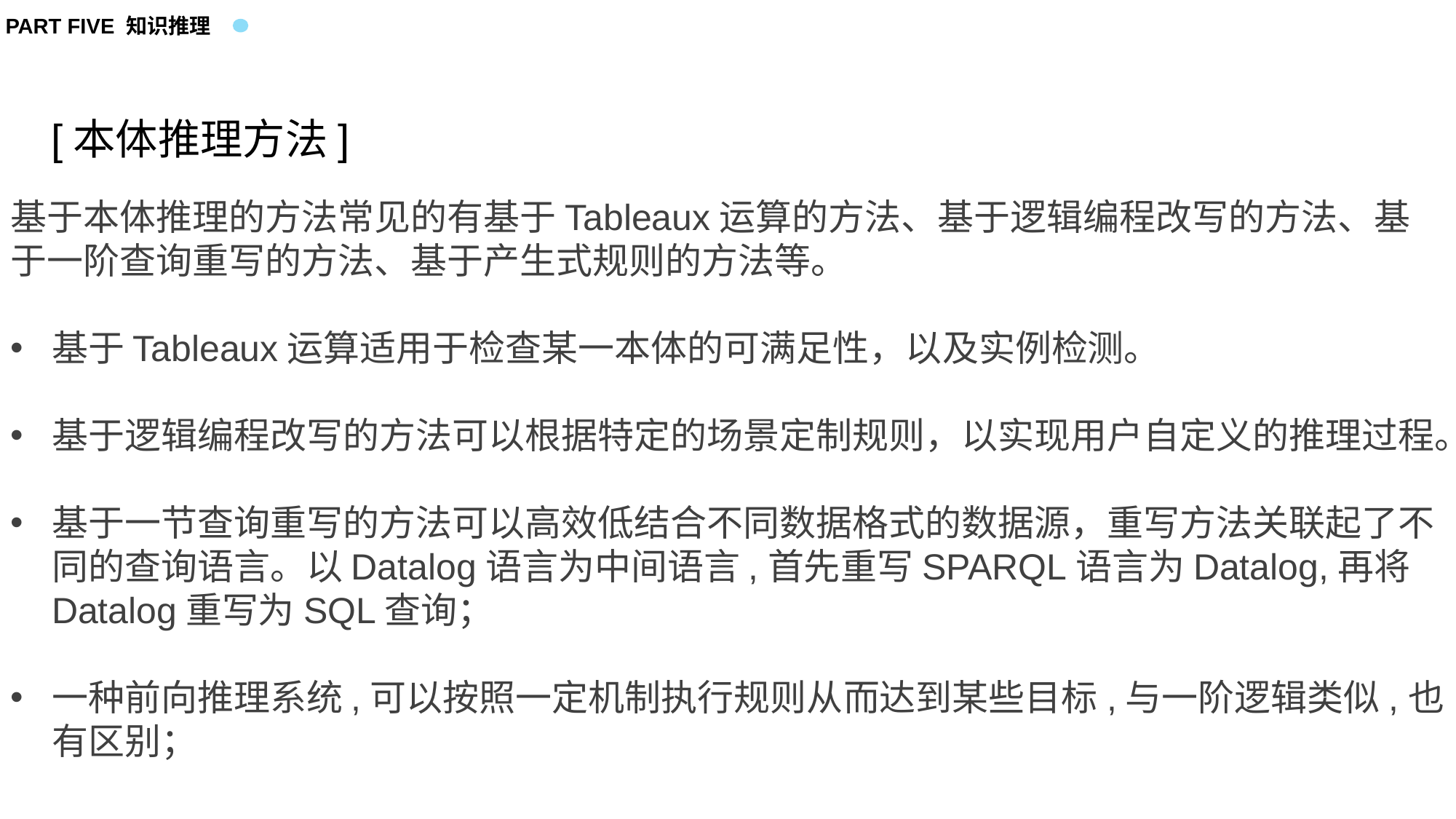

PART FIVE 知识推理

[本体推理方法]
基于本体推理的方法常见的有基于Tableaux运算的方法、基于逻辑编程改写的方法、基于一阶查询重写的方法、基于产生式规则的方法等。

基于Tableaux运算适用于检查某一本体的可满足性，以及实例检测。

基于逻辑编程改写的方法可以根据特定的场景定制规则，以实现用户自定义的推理过程。

基于一节查询重写的方法可以高效低结合不同数据格式的数据源，重写方法关联起了不同的查询语言。以Datalog语言为中间语言,首先重写SPARQL语言为Datalog,再将Datalog重写为SQL查询；

一种前向推理系统,可以按照一定机制执行规则从而达到某些目标,与一阶逻辑类似,也有区别；